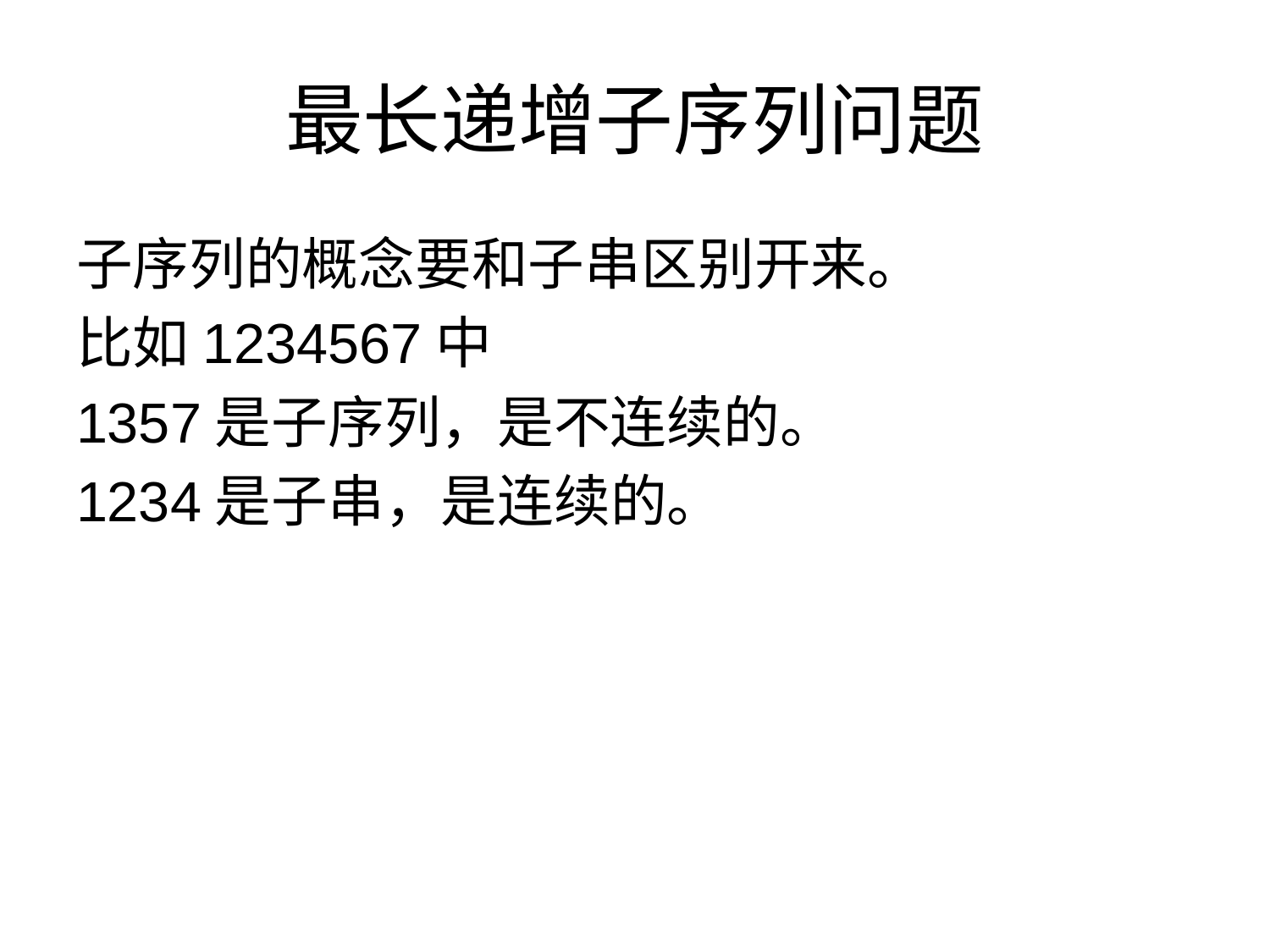

# 最长递增子序列问题
子序列的概念要和子串区别开来。
比如1234567中
1357是子序列，是不连续的。
1234是子串，是连续的。